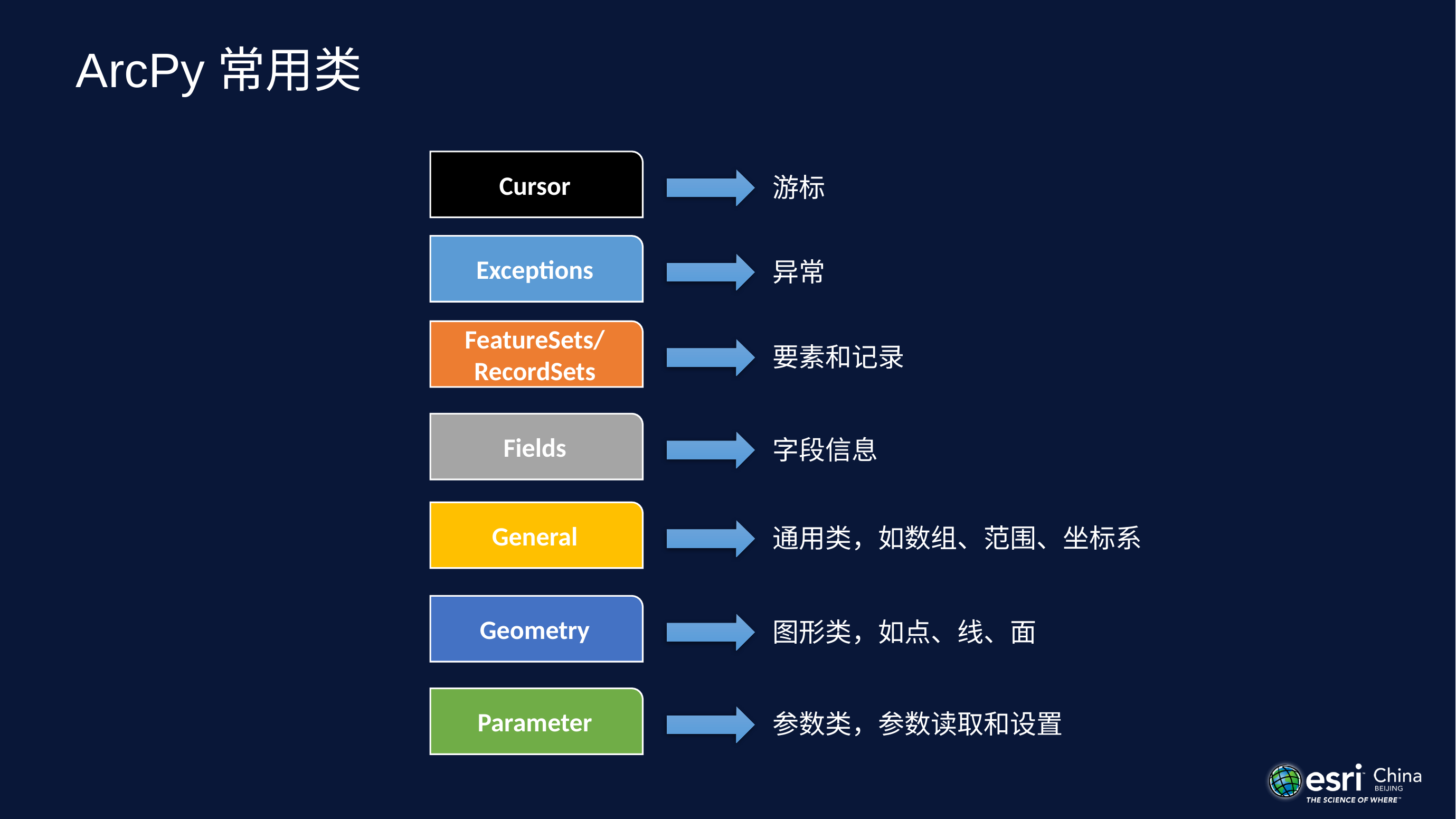

# ArcPy常用类
Cursor
游标

Exceptions
异常

FeatureSets/
RecordSets
要素和记录

Fields
字段信息

General
通用类，如数组、范围、坐标系

Geometry
图形类，如点、线、面

Parameter
参数类，参数读取和设置